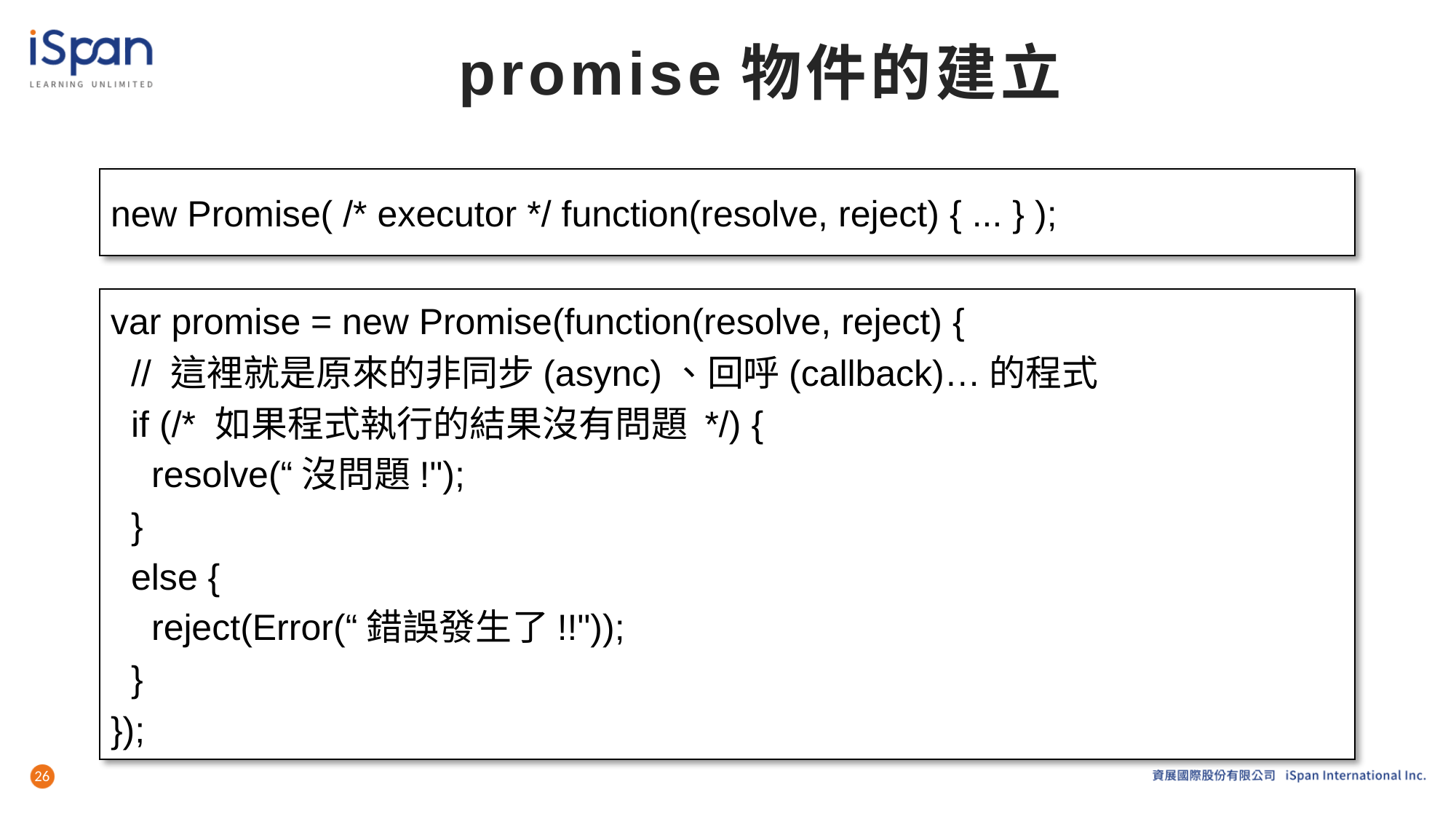

# promise物件的建立
new Promise( /* executor */ function(resolve, reject) { ... } );

var promise = new Promise(function(resolve, reject) {
  // 這裡就是原來的非同步(async)、回呼(callback)…的程式
  if (/* 如果程式執行的結果沒有問題 */) {
    resolve(“沒問題!");
  }
  else {
    reject(Error(“錯誤發生了!!"));
  }
});
26